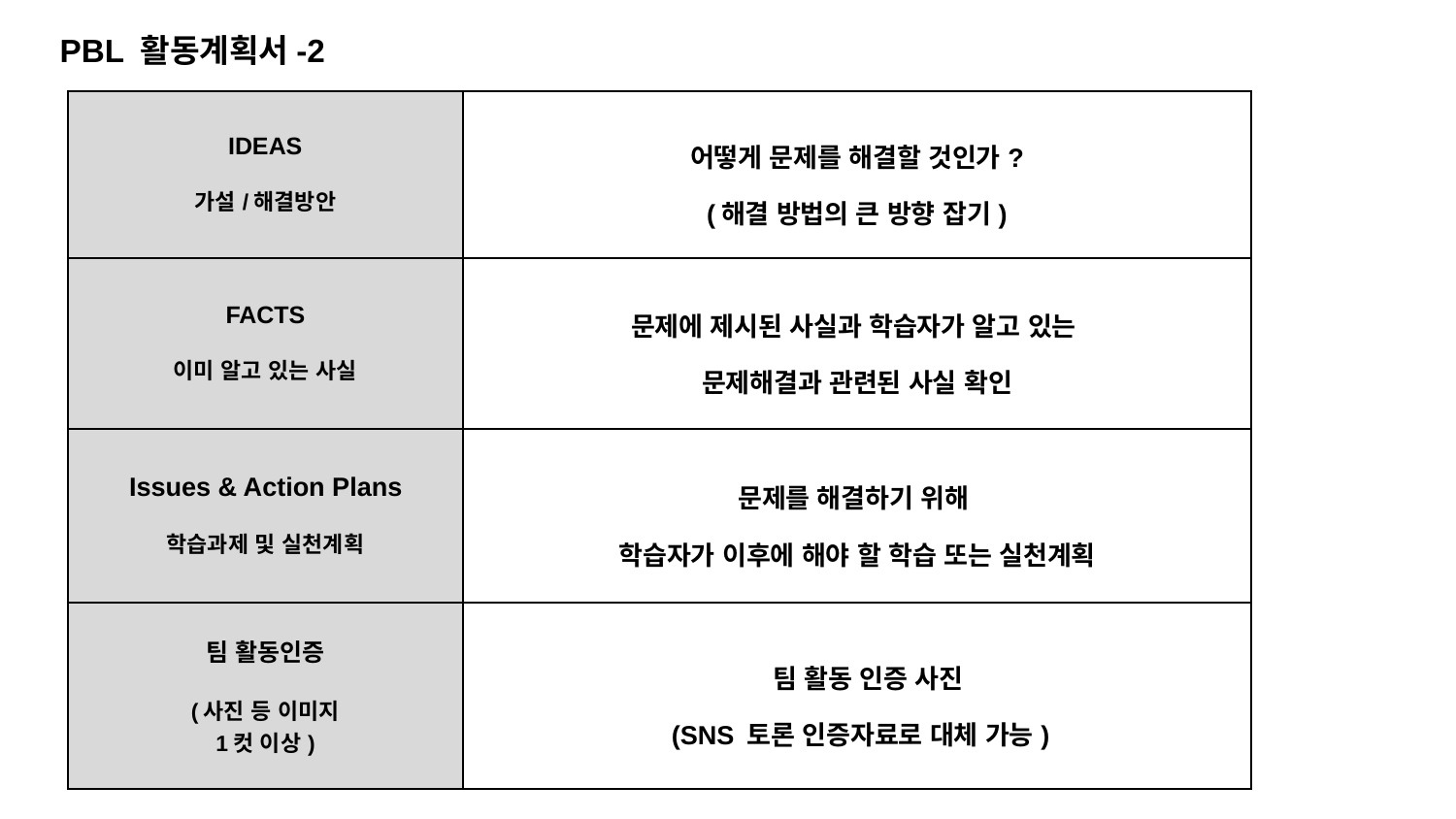

PBL 활동계획서-2
| IDEAS 가설/해결방안 | 어떻게 문제를 해결할 것인가? (해결 방법의 큰 방향 잡기) |
| --- | --- |
| FACTS 이미 알고 있는 사실 | 문제에 제시된 사실과 학습자가 알고 있는 문제해결과 관련된 사실 확인 |
| Issues & Action Plans 학습과제 및 실천계획 | 문제를 해결하기 위해 학습자가 이후에 해야 할 학습 또는 실천계획 |
| 팀 활동인증 (사진 등 이미지 1컷 이상) | 팀 활동 인증 사진 (SNS 토론 인증자료로 대체 가능) |